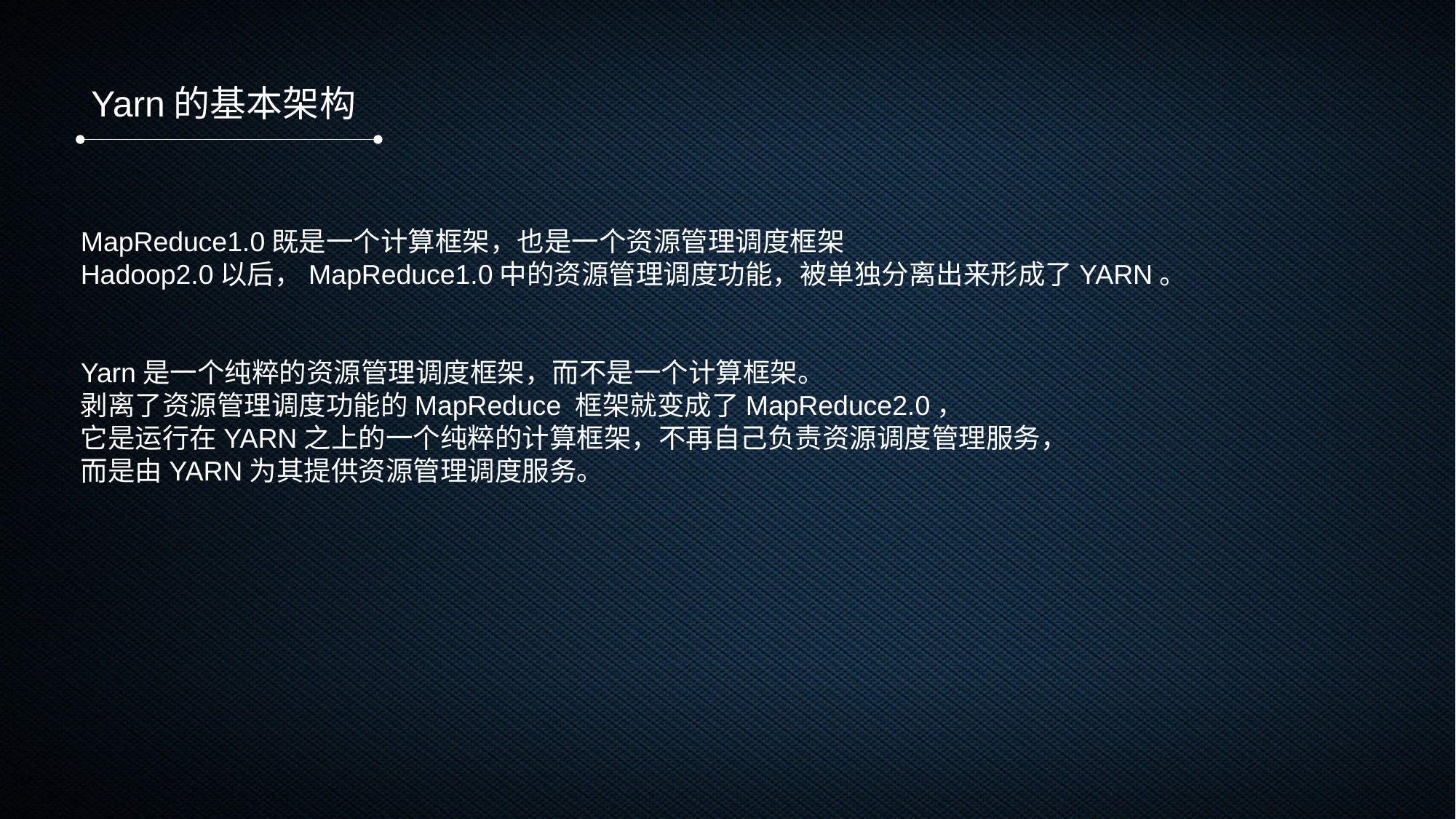

Yarn的基本架构
MapReduce1.0既是一个计算框架，也是一个资源管理调度框架
Hadoop2.0以后，MapReduce1.0中的资源管理调度功能，被单独分离出来形成了YARN。

Yarn是一个纯粹的资源管理调度框架，而不是一个计算框架。
剥离了资源管理调度功能的MapReduce 框架就变成了MapReduce2.0，
它是运行在YARN之上的一个纯粹的计算框架，不再自己负责资源调度管理服务，
而是由YARN为其提供资源管理调度服务。